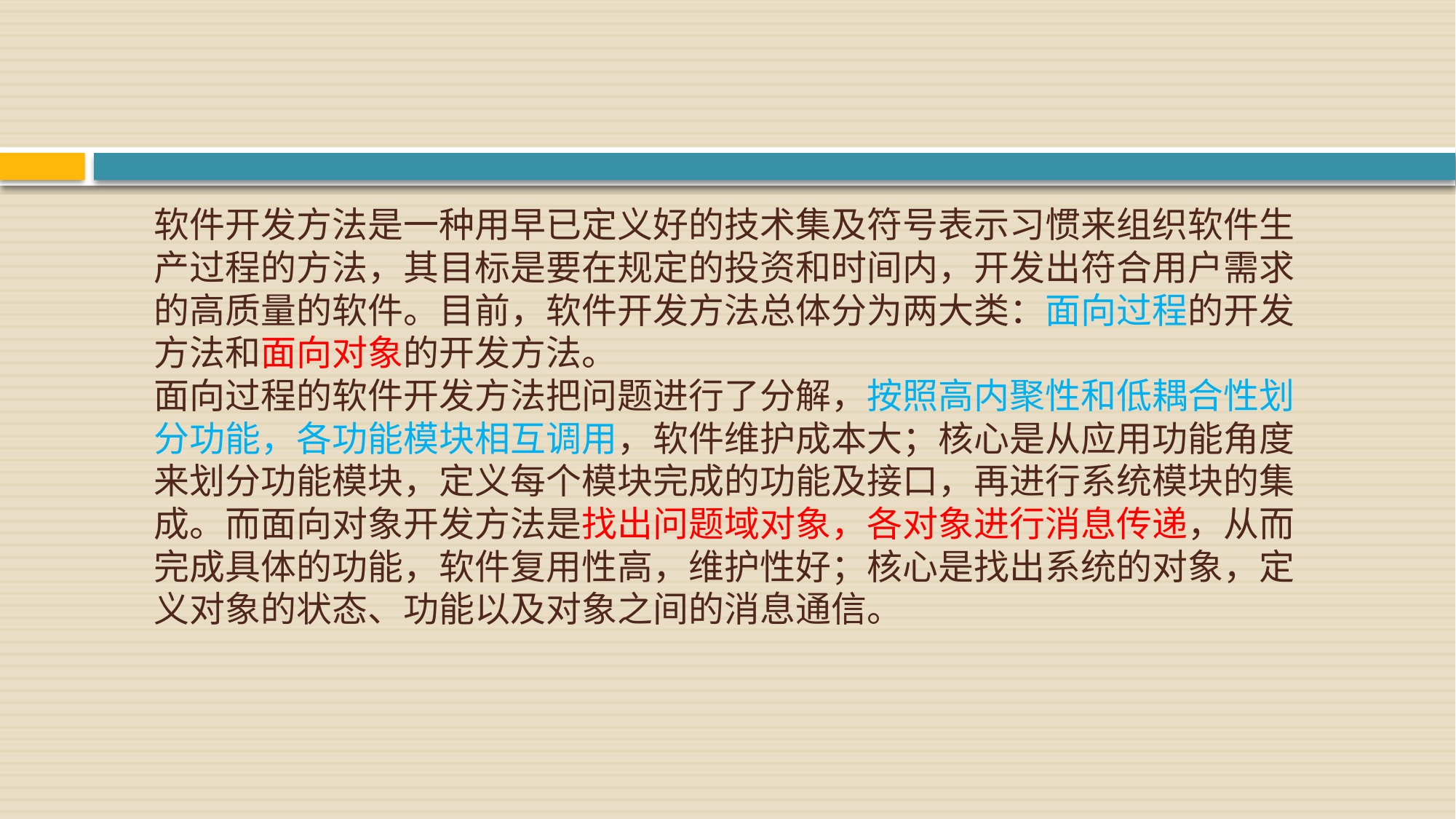

# 软件开发方法是一种用早已定义好的技术集及符号表示习惯来组织软件生产过程的方法，其目标是要在规定的投资和时间内，开发出符合用户需求的高质量的软件。目前，软件开发方法总体分为两大类：面向过程的开发方法和面向对象的开发方法。 面向过程的软件开发方法把问题进行了分解，按照高内聚性和低耦合性划分功能，各功能模块相互调用，软件维护成本大；核心是从应用功能角度来划分功能模块，定义每个模块完成的功能及接口，再进行系统模块的集成。而面向对象开发方法是找出问题域对象，各对象进行消息传递，从而完成具体的功能，软件复用性高，维护性好；核心是找出系统的对象，定义对象的状态、功能以及对象之间的消息通信。